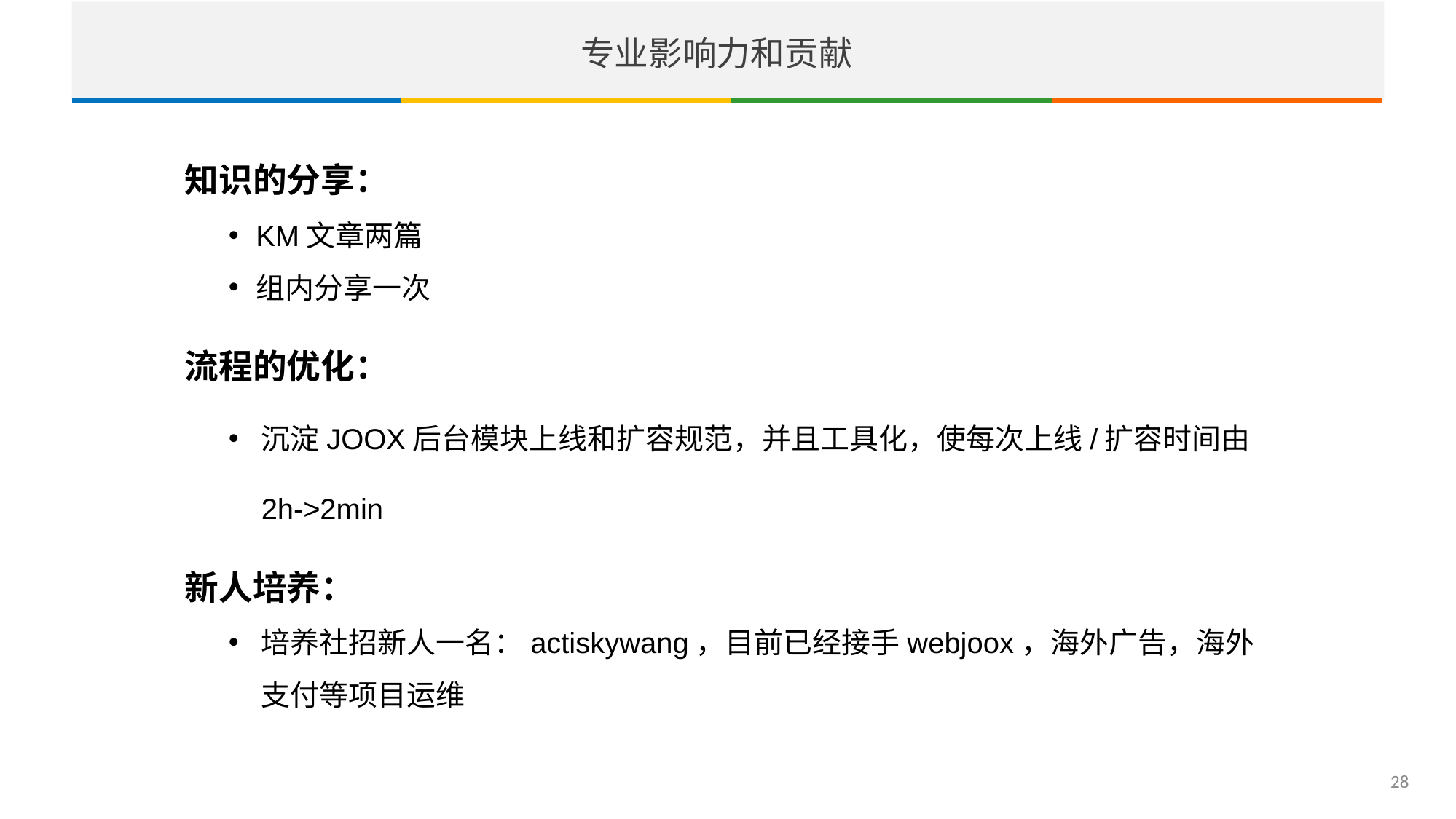

专业影响力和贡献
知识的分享：
KM文章两篇
组内分享一次
流程的优化：
沉淀JOOX后台模块上线和扩容规范，并且工具化，使每次上线/扩容时间由2h->2min
新人培养：
培养社招新人一名：actiskywang，目前已经接手webjoox，海外广告，海外支付等项目运维
28